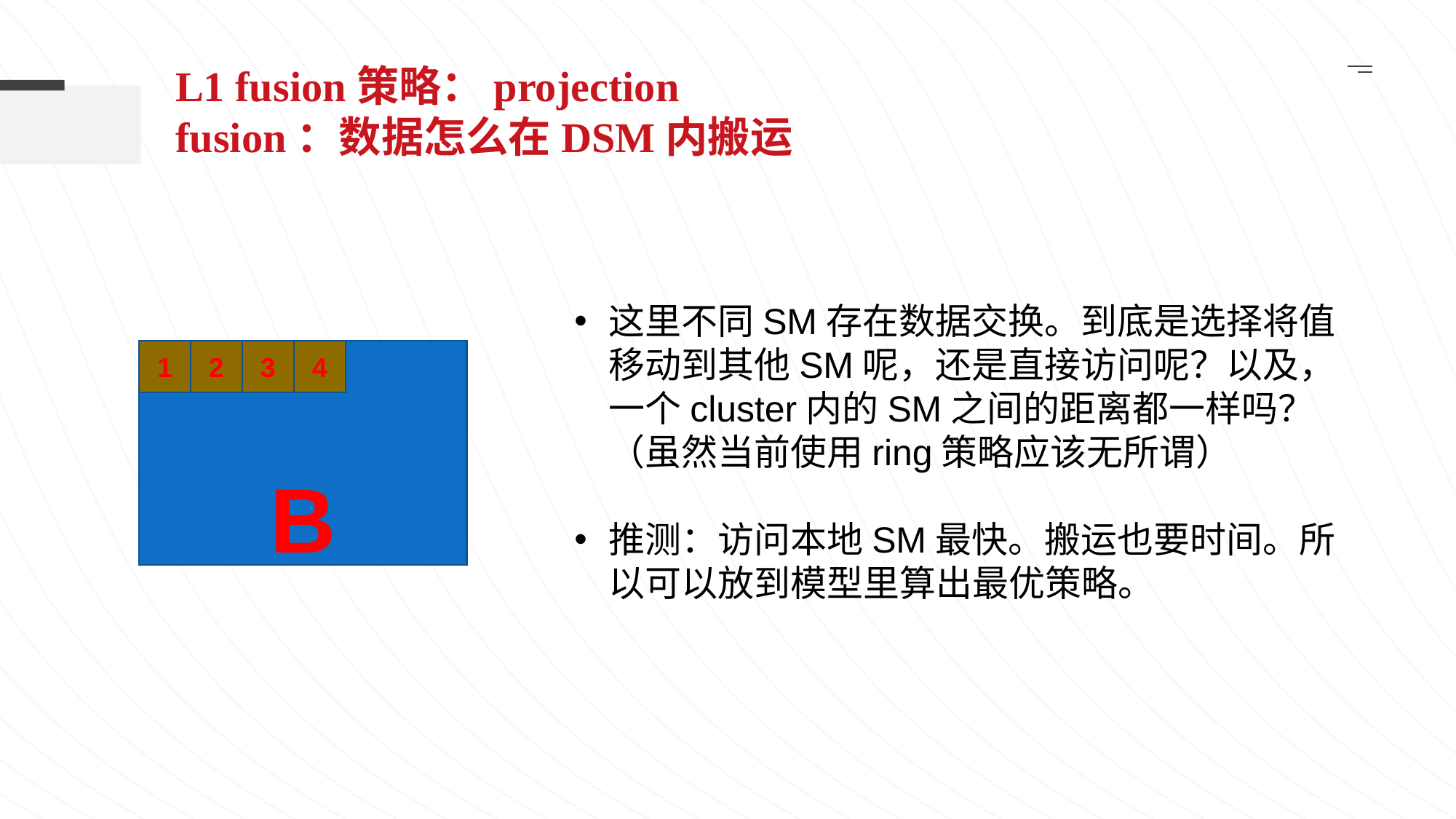

L1 fusion策略：projection fusion：数据怎么在DSM内搬运
这里不同SM存在数据交换。到底是选择将值移动到其他SM呢，还是直接访问呢？以及，一个cluster内的SM之间的距离都一样吗？（虽然当前使用ring策略应该无所谓）

推测：访问本地SM最快。搬运也要时间。所以可以放到模型里算出最优策略。

1
2
3
4
B